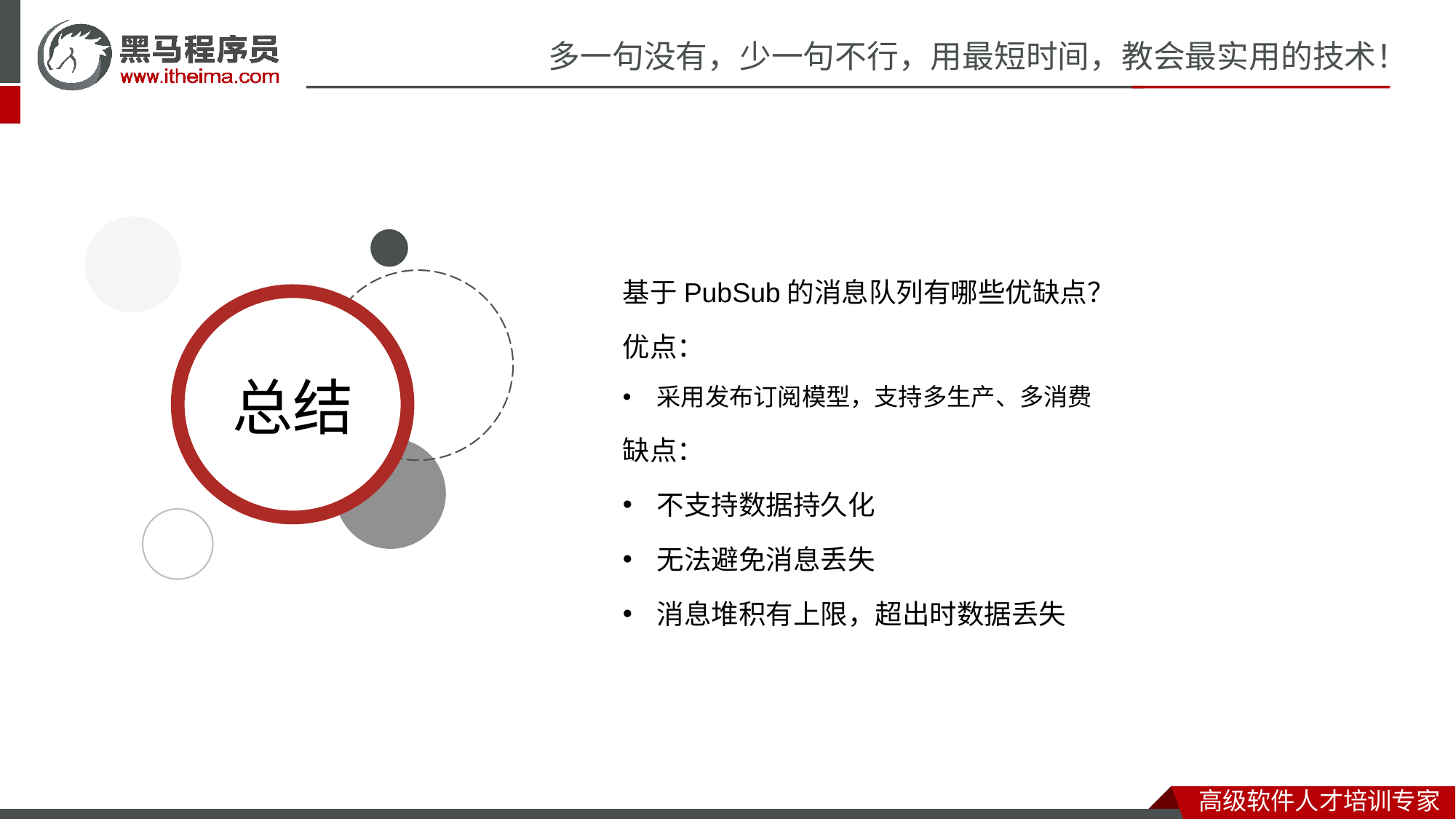

基于PubSub的消息队列有哪些优缺点？
优点：
采用发布订阅模型，支持多生产、多消费
缺点：
不支持数据持久化
无法避免消息丢失
消息堆积有上限，超出时数据丢失